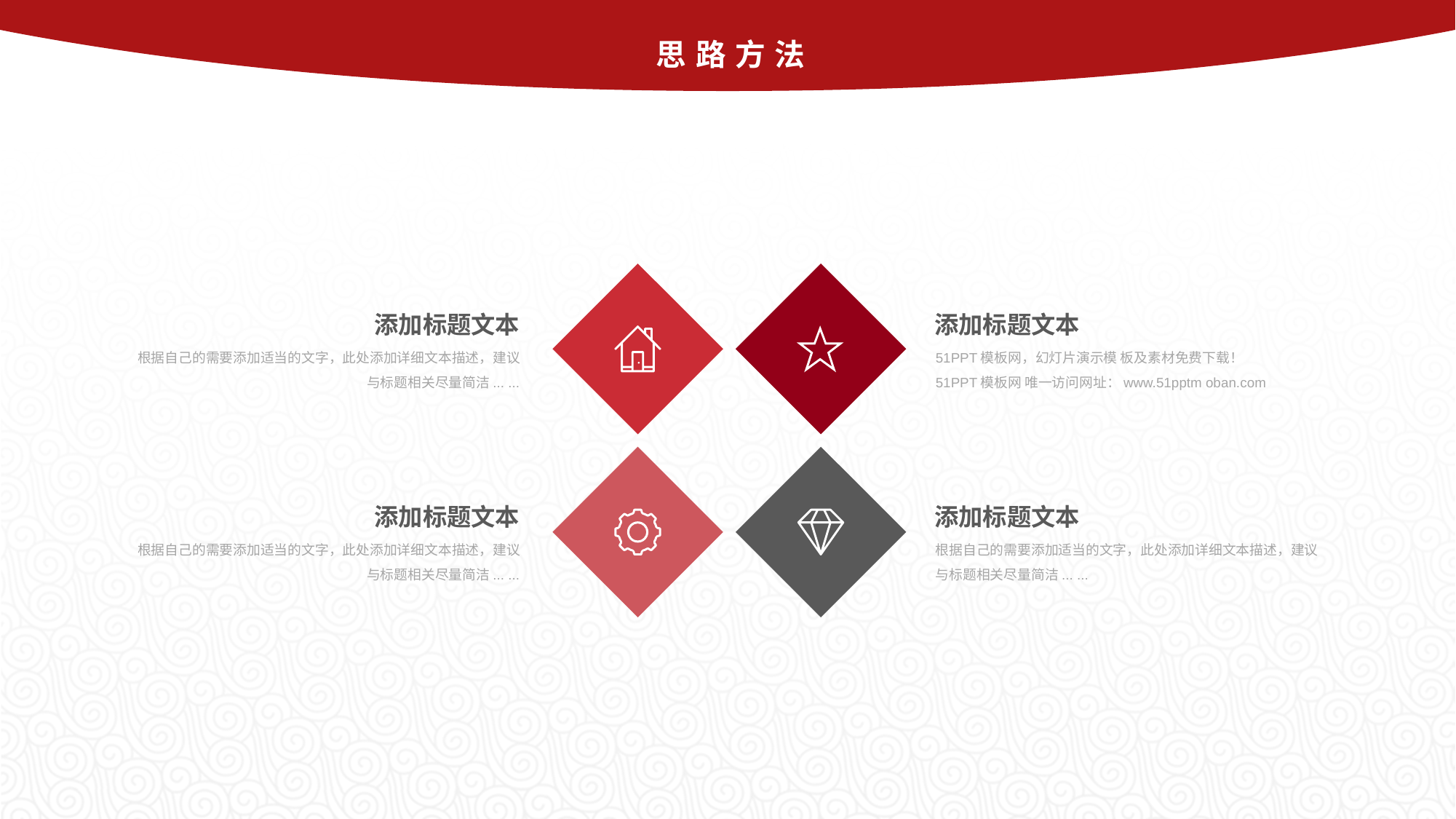

思路方法

添加标题文本
根据自己的需要添加适当的文字，此处添加详细文本描述，建议与标题相关尽量简洁... ...
添加标题文本
51PPT模板网，幻灯片演示模 板及素材免费下载！
51PPT模板网 唯一访问网址：www.51pptm oban.com

添加标题文本
根据自己的需要添加适当的文字，此处添加详细文本描述，建议与标题相关尽量简洁... ...
添加标题文本
根据自己的需要添加适当的文字，此处添加详细文本描述，建议与标题相关尽量简洁... ...